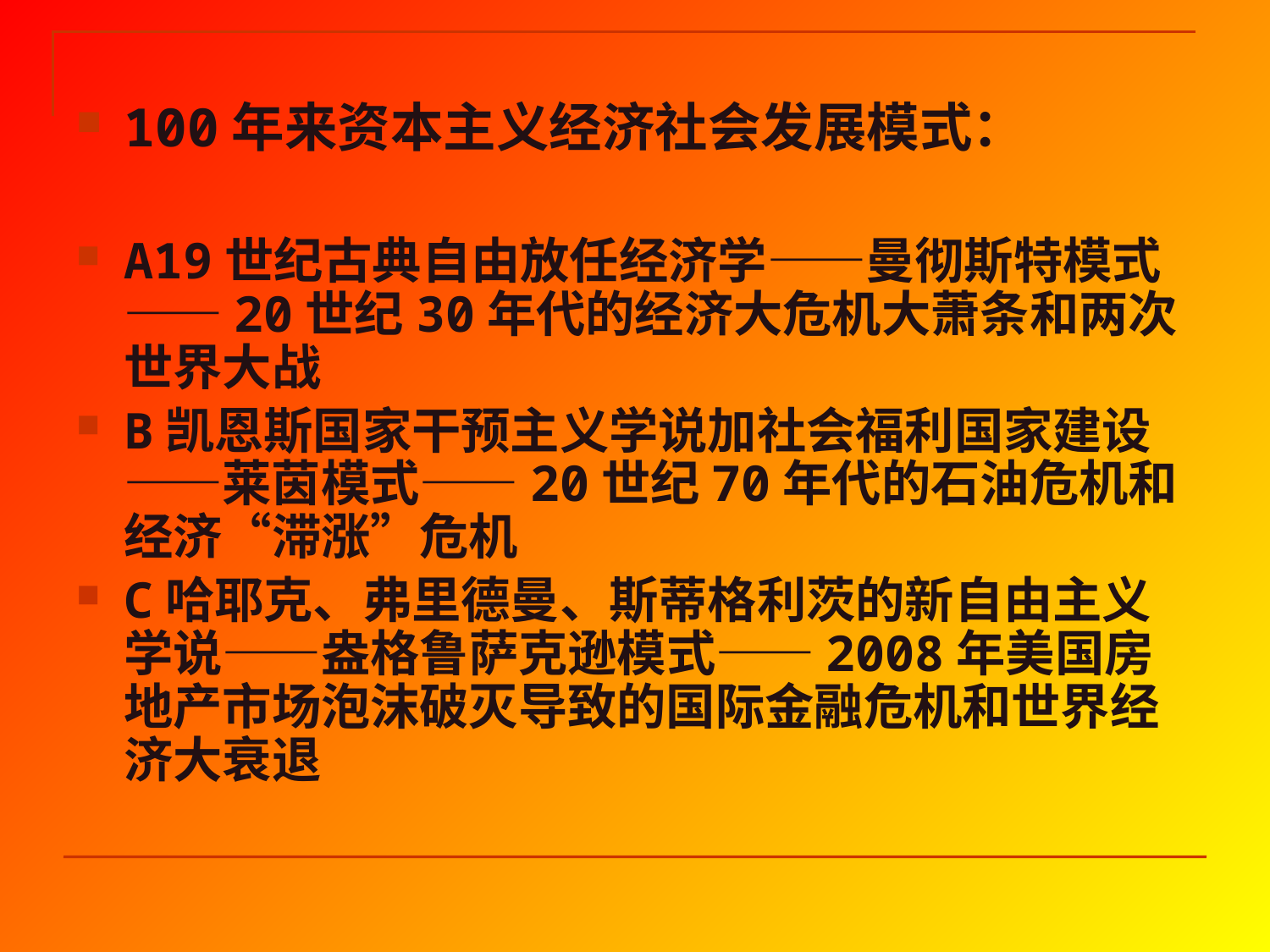

100年来资本主义经济社会发展模式：

A19世纪古典自由放任经济学——曼彻斯特模式——20世纪30年代的经济大危机大萧条和两次世界大战
B凯恩斯国家干预主义学说加社会福利国家建设——莱茵模式——20世纪70年代的石油危机和经济“滞涨”危机
C哈耶克、弗里德曼、斯蒂格利茨的新自由主义学说——盎格鲁萨克逊模式——2008年美国房地产市场泡沫破灭导致的国际金融危机和世界经济大衰退